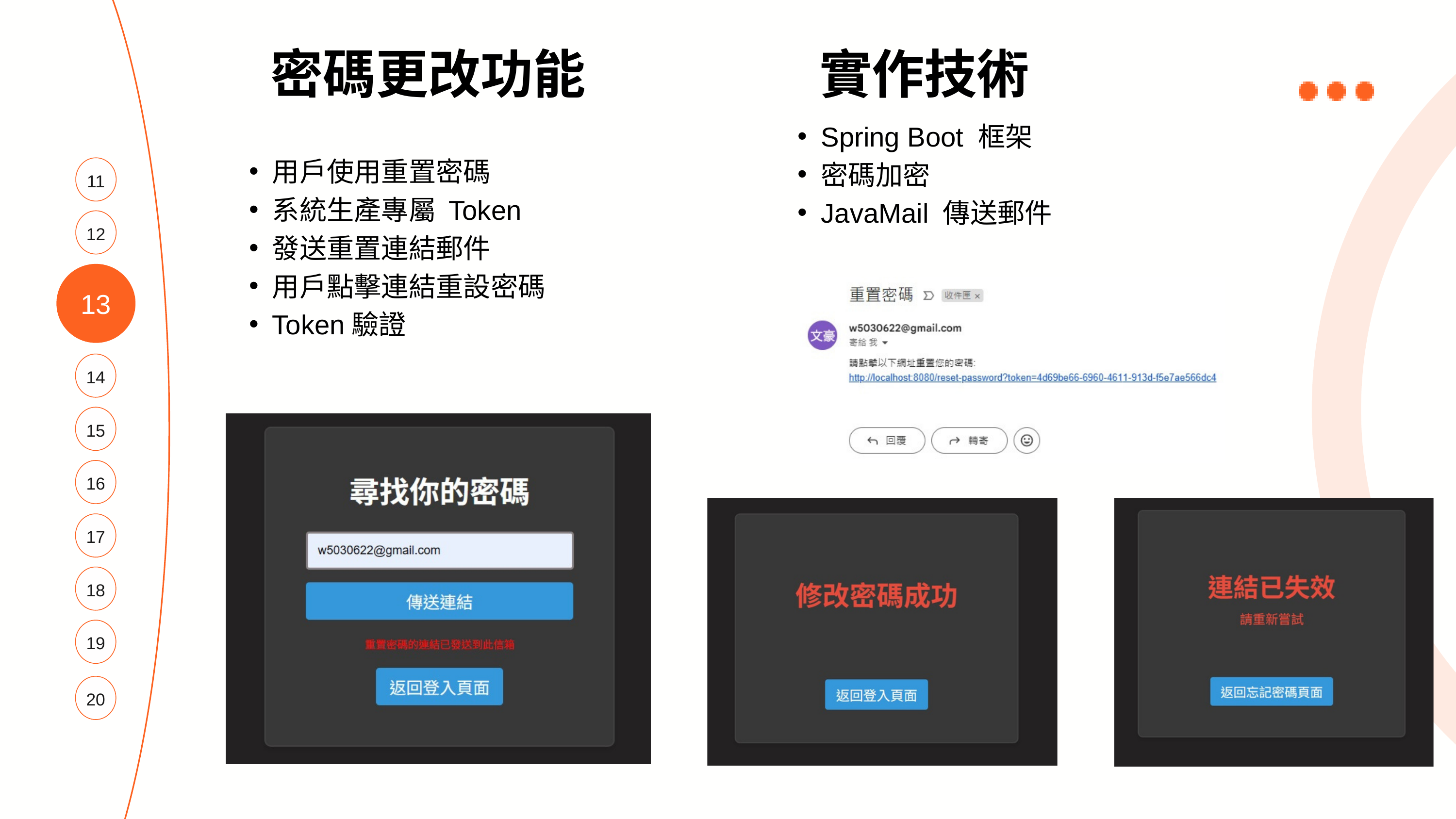

密碼更改功能
實作技術

Spring Boot 框架
密碼加密
JavaMail 傳送郵件

用戶使用重置密碼
系統生產專屬 Token
發送重置連結郵件
用戶點擊連結重設密碼
Token驗證

11

12

13

14

15

16

17

18

19

20